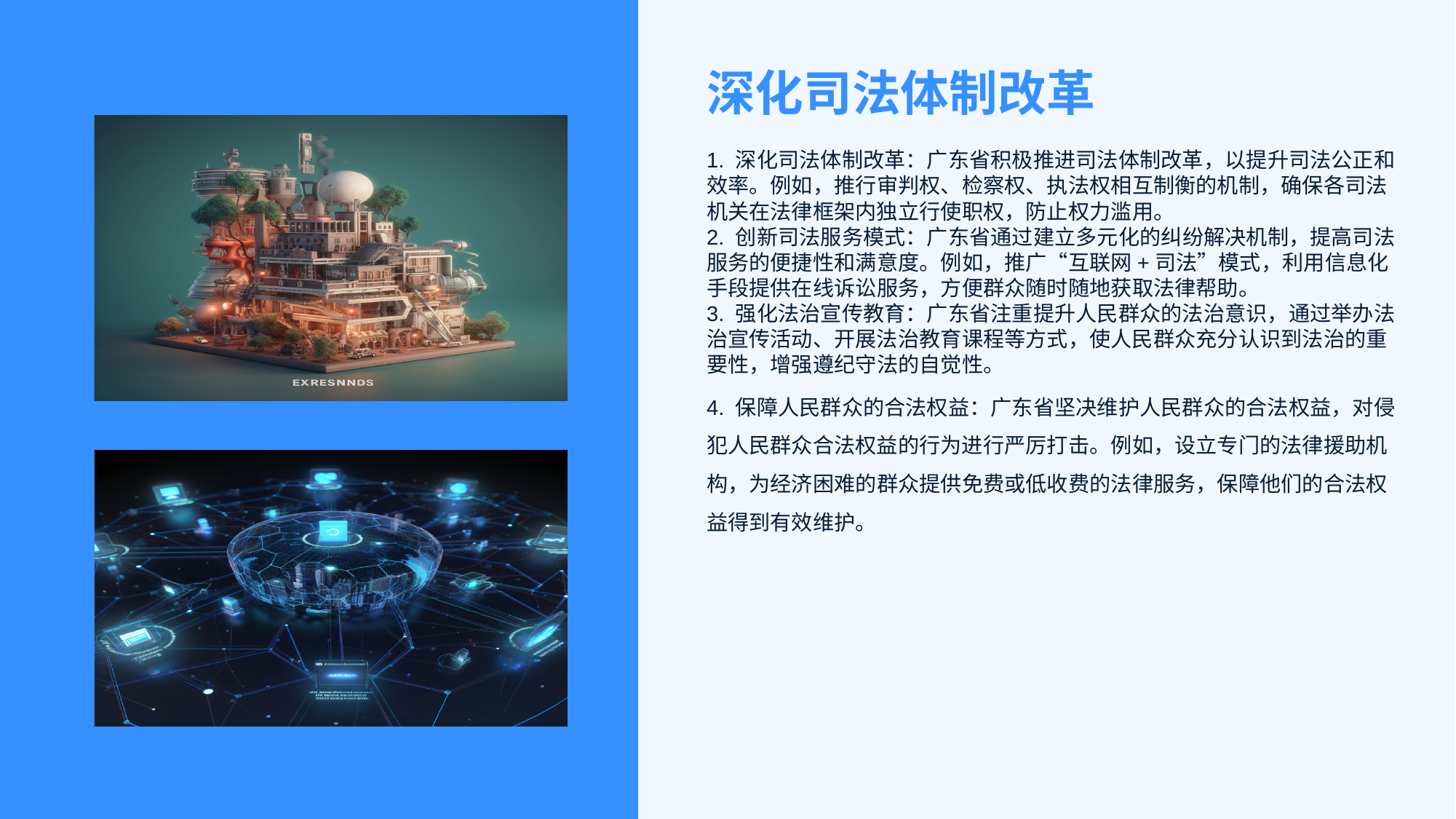

深化司法体制改革

1. 深化司法体制改革：广东省积极推进司法体制改革，以提升司法公正和效率。例如，推行审判权、检察权、执法权相互制衡的机制，确保各司法机关在法律框架内独立行使职权，防止权力滥用。
2. 创新司法服务模式：广东省通过建立多元化的纠纷解决机制，提高司法服务的便捷性和满意度。例如，推广“互联网+司法”模式，利用信息化手段提供在线诉讼服务，方便群众随时随地获取法律帮助。
3. 强化法治宣传教育：广东省注重提升人民群众的法治意识，通过举办法治宣传活动、开展法治教育课程等方式，使人民群众充分认识到法治的重要性，增强遵纪守法的自觉性。
4. 保障人民群众的合法权益：广东省坚决维护人民群众的合法权益，对侵犯人民群众合法权益的行为进行严厉打击。例如，设立专门的法律援助机构，为经济困难的群众提供免费或低收费的法律服务，保障他们的合法权益得到有效维护。